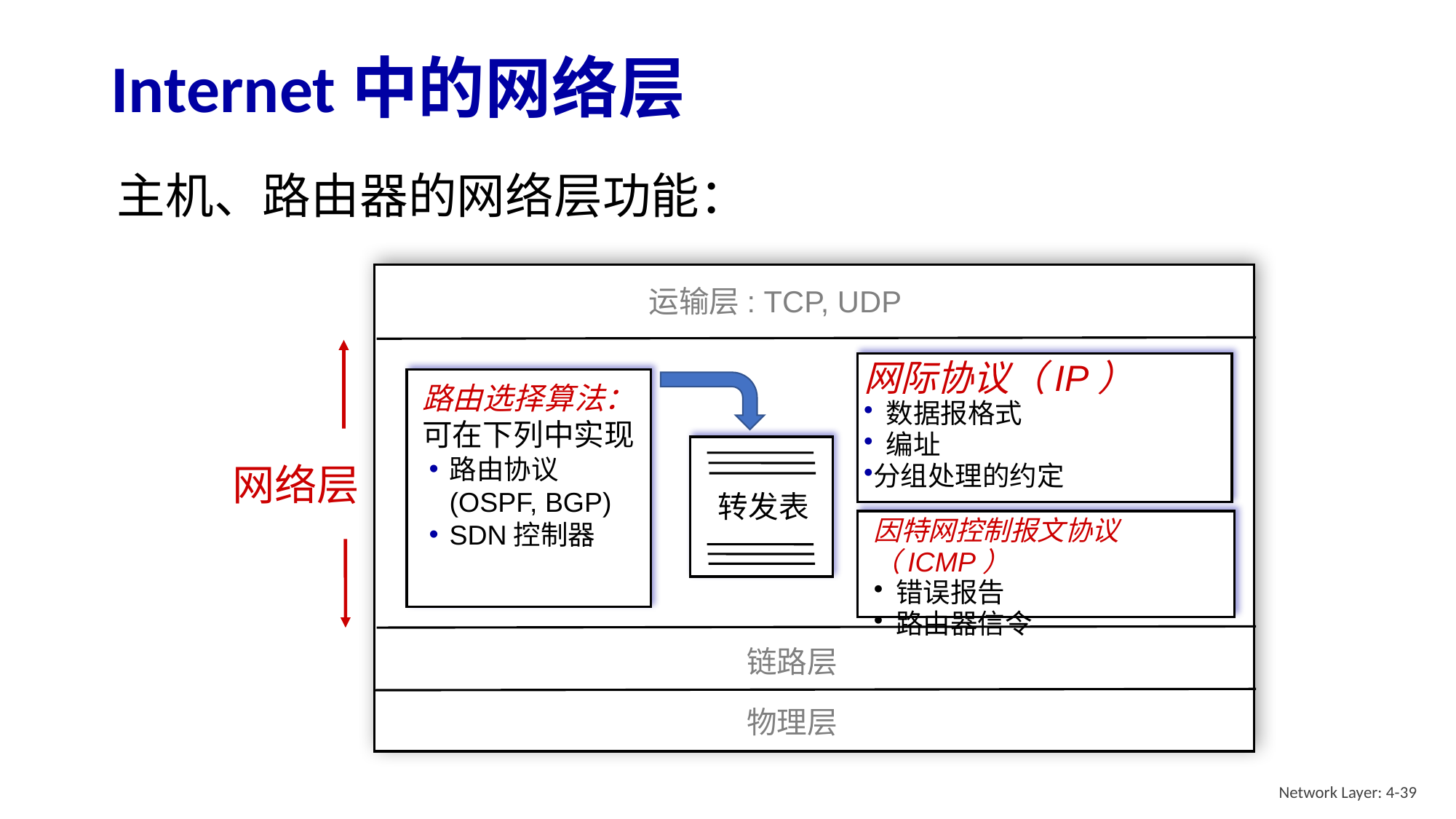

# Internet中的网络层
主机、路由器的网络层功能：

运输层: TCP, UDP

网际协议（IP）
 数据报格式
 编址
分组处理的约定

路由选择算法： 可在下列中实现
路由协议 (OSPF, BGP)
SDN控制器

转发表

网络层
因特网控制报文协议（ICMP）
 错误报告
 路由器信令

链路层

物理层
Network Layer: 4-39